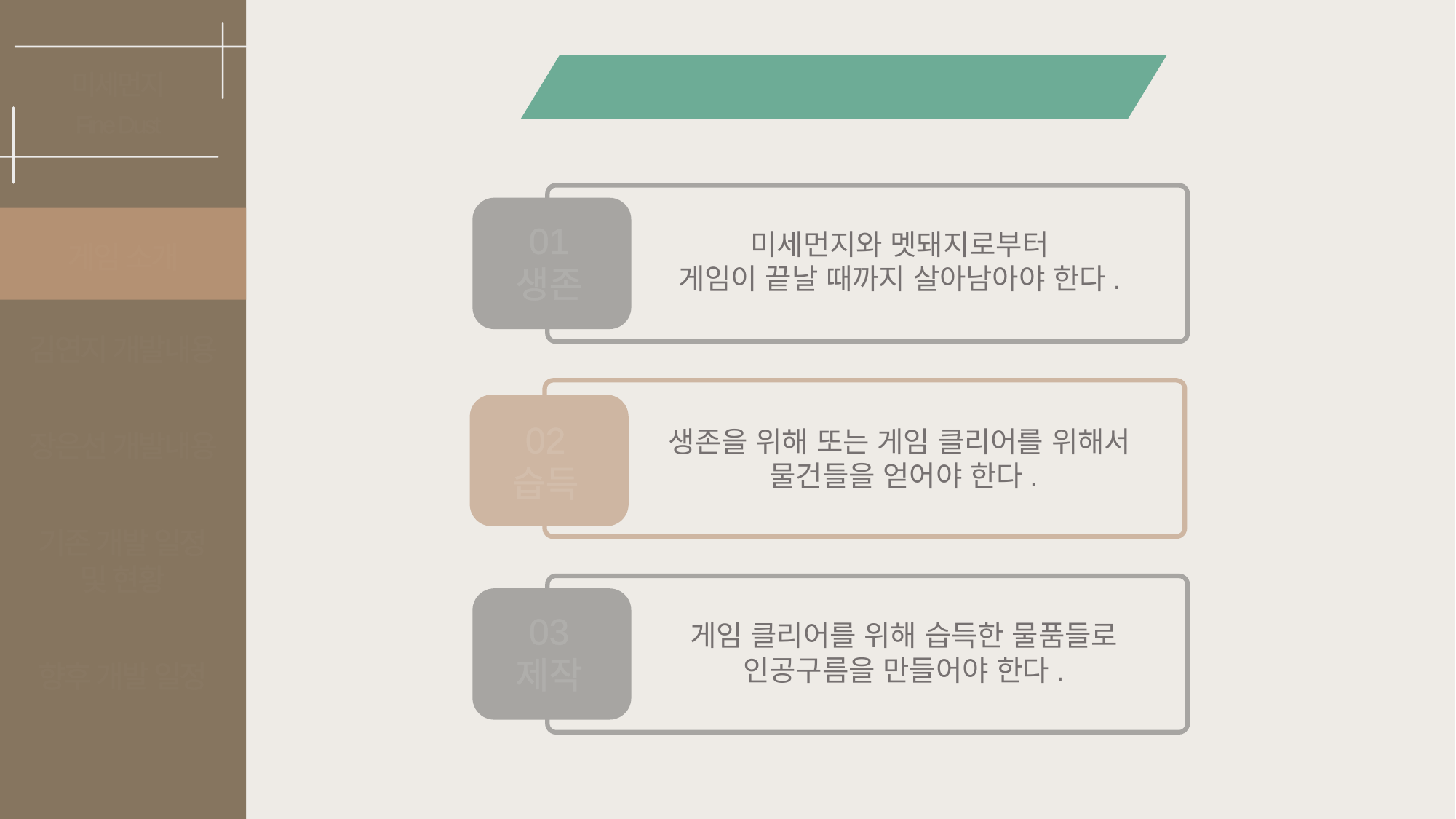

컨텐츠
미세먼지
Fine Dust

01
생존
미세먼지와 멧돼지로부터
게임이 끝날 때까지 살아남아야 한다.
게임 소개
김연지 개발내용

02
습득
생존을 위해 또는 게임 클리어를 위해서
물건들을 얻어야 한다.
장은선 개발내용
기존 개발 일정
및 현황

03
제작
게임 클리어를 위해 습득한 물품들로
인공구름을 만들어야 한다.
향후 개발 일정